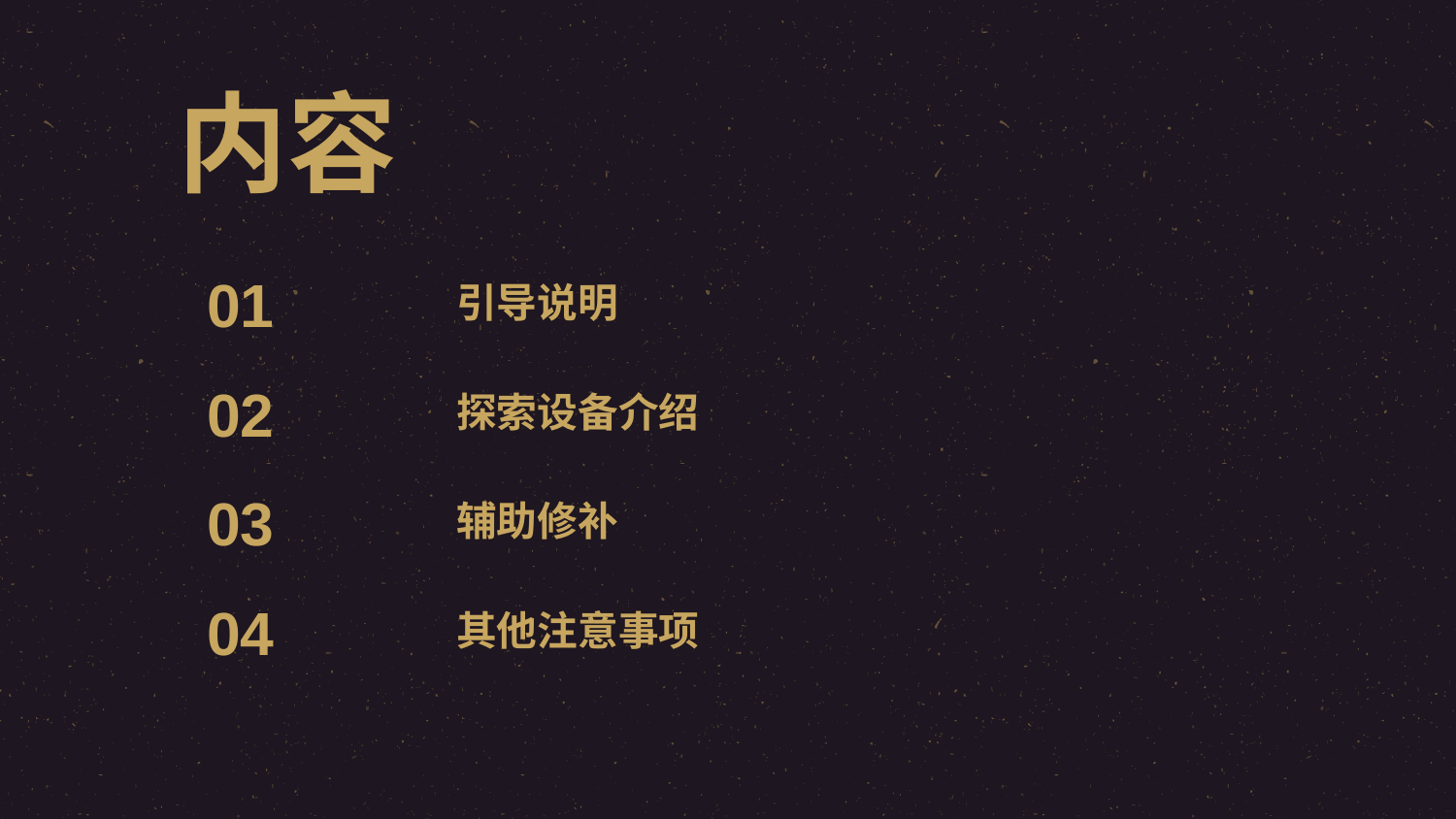

内容
引导说明
# 01
探索设备介绍
02
辅助修补
03
其他注意事项

04